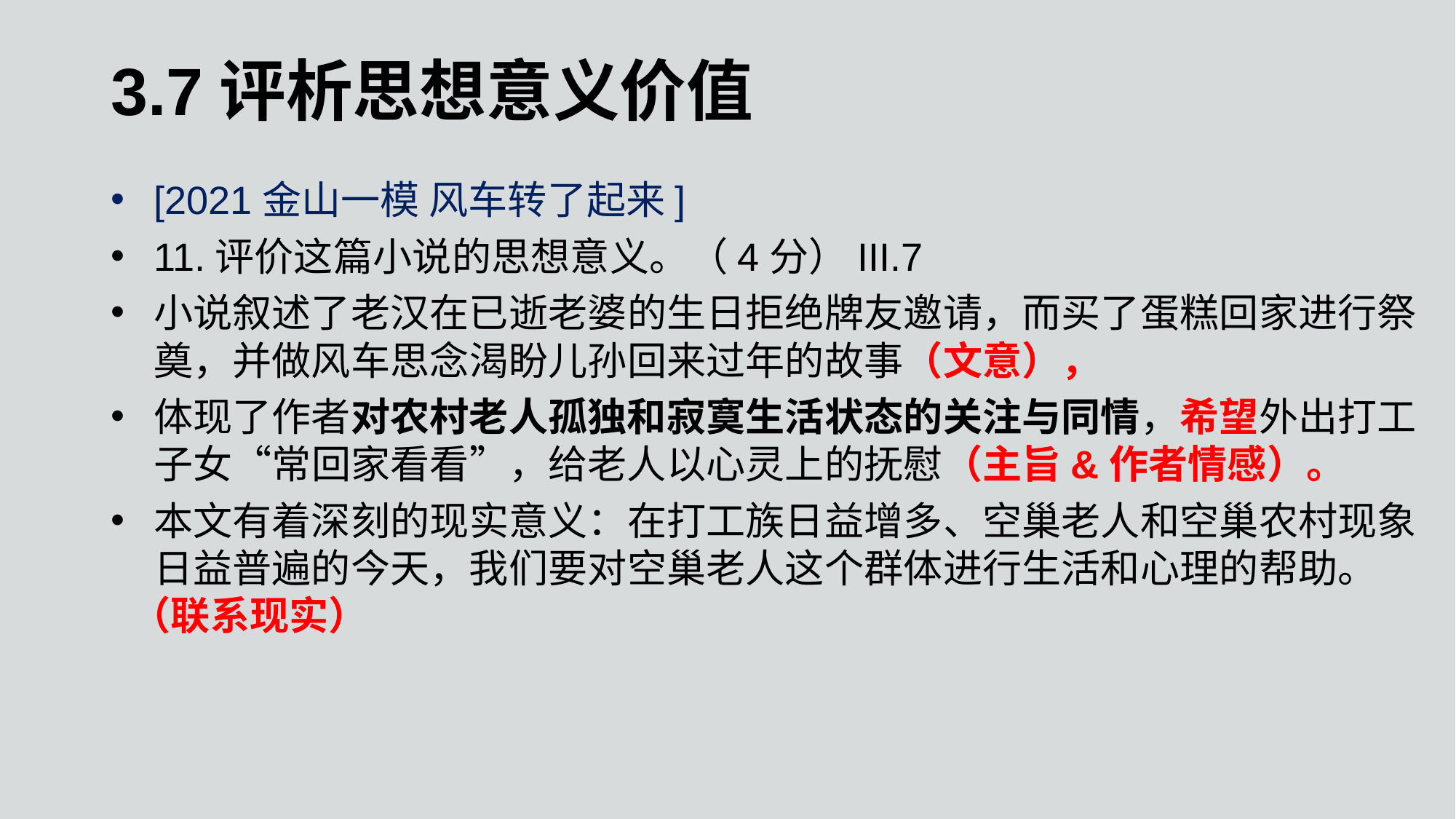

3.7评析思想意义价值
[2021金山一模 风车转了起来]
11.评价这篇小说的思想意义。（4分）III.7
小说叙述了老汉在已逝老婆的生日拒绝牌友邀请，而买了蛋糕回家进行祭奠，并做风车思念渴盼儿孙回来过年的故事（文意），
体现了作者对农村老人孤独和寂寞生活状态的关注与同情，希望外出打工子女“常回家看看”，给老人以心灵上的抚慰（主旨&作者情感）。
本文有着深刻的现实意义：在打工族日益增多、空巢老人和空巢农村现象日益普遍的今天，我们要对空巢老人这个群体进行生活和心理的帮助。
（联系现实）